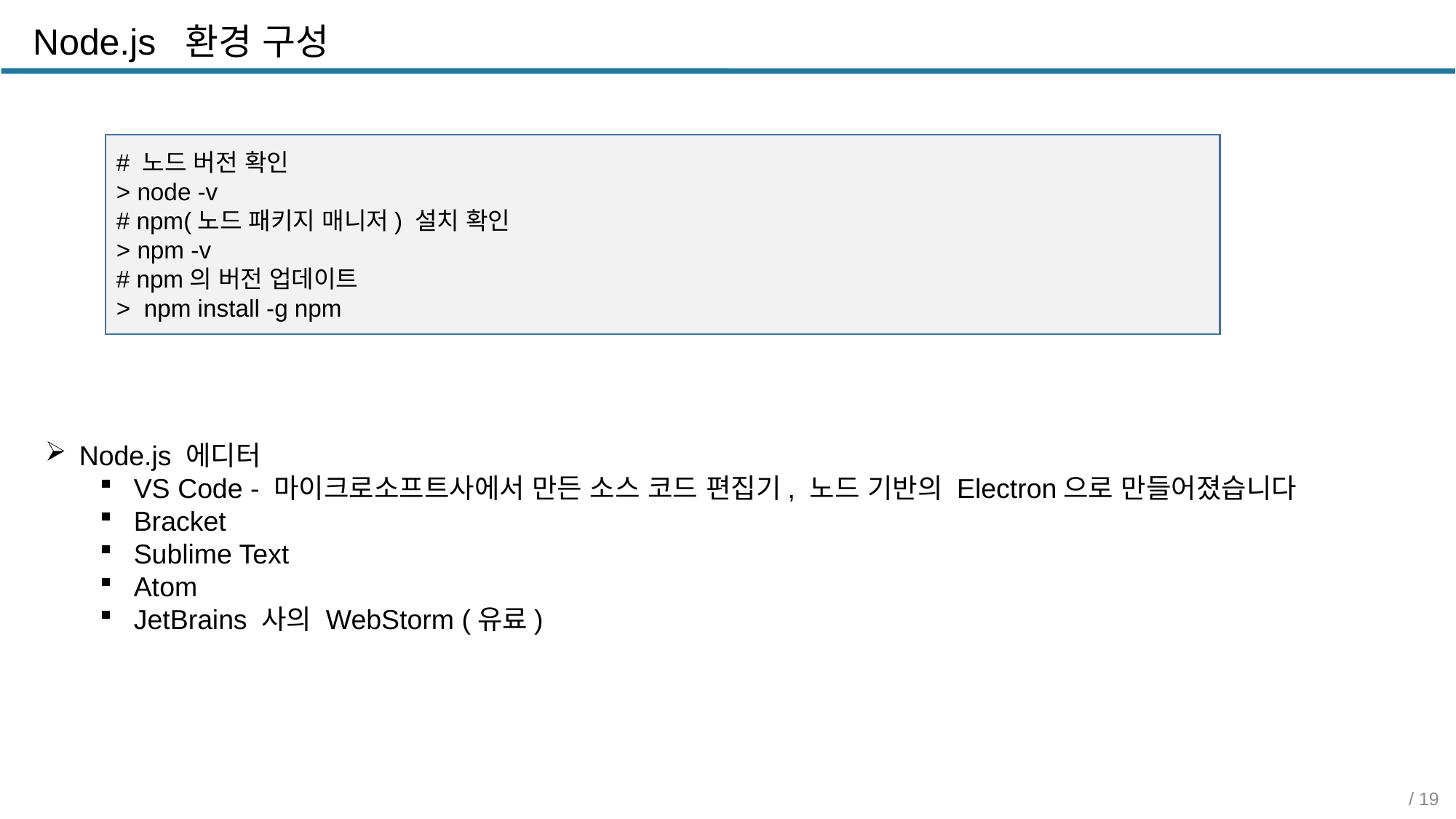

Node.js  환경 구성
# 노드 버전 확인
> node -v
# npm(노드 패키지 매니저) 설치 확인
> npm -v
# npm의 버전 업데이트
>  npm install -g npm
Node.js 에디터
VS Code - 마이크로소프트사에서 만든 소스 코드 편집기, 노드 기반의 Electron으로 만들어졌습니다
Bracket
Sublime Text
Atom
JetBrains 사의 WebStorm (유료)
/ 19